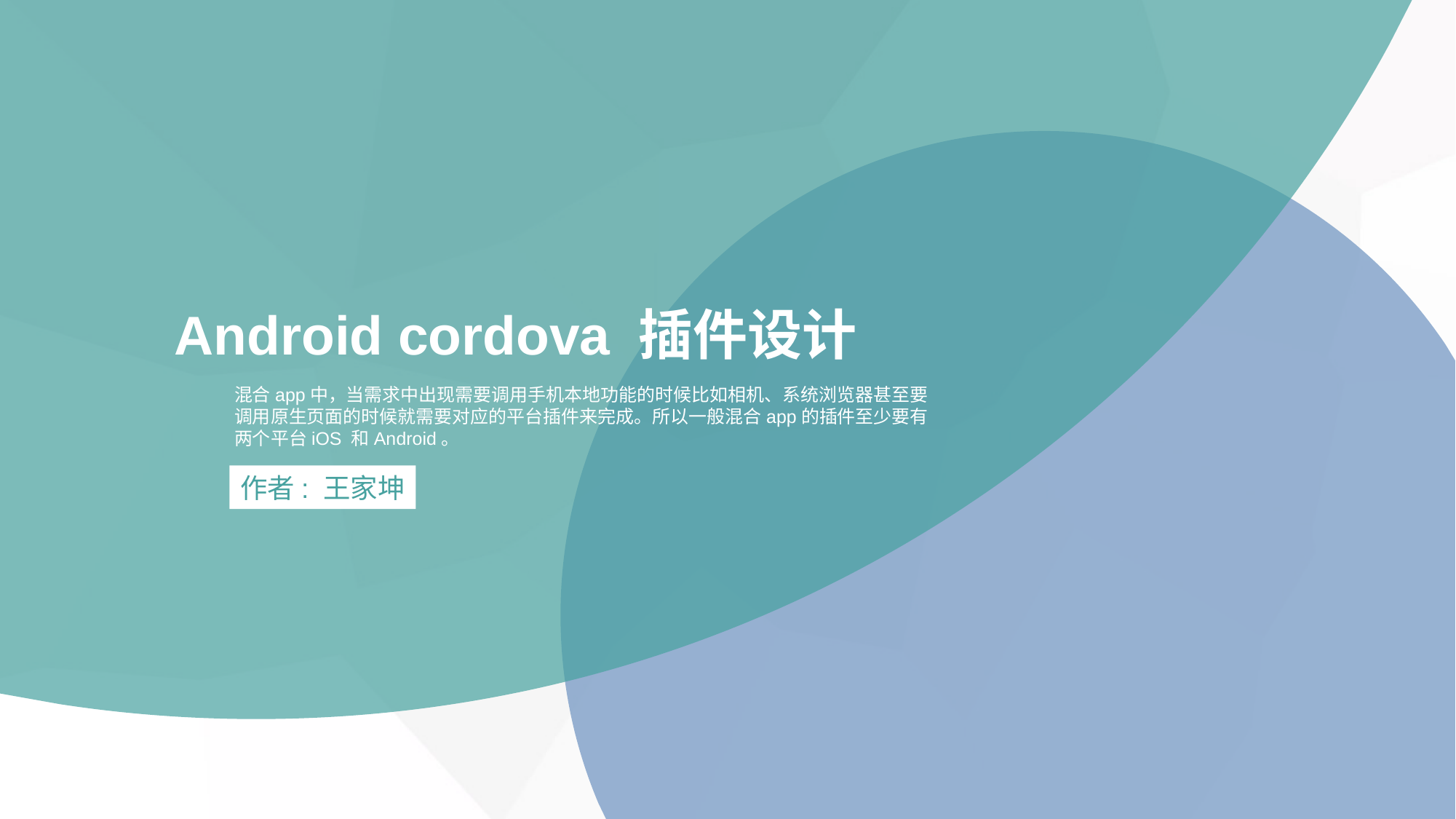

Android cordova 插件设计
混合app中，当需求中出现需要调用手机本地功能的时候比如相机、系统浏览器甚至要调用原生页面的时候就需要对应的平台插件来完成。所以一般混合app的插件至少要有两个平台iOS 和Android。

作者: 王家坤